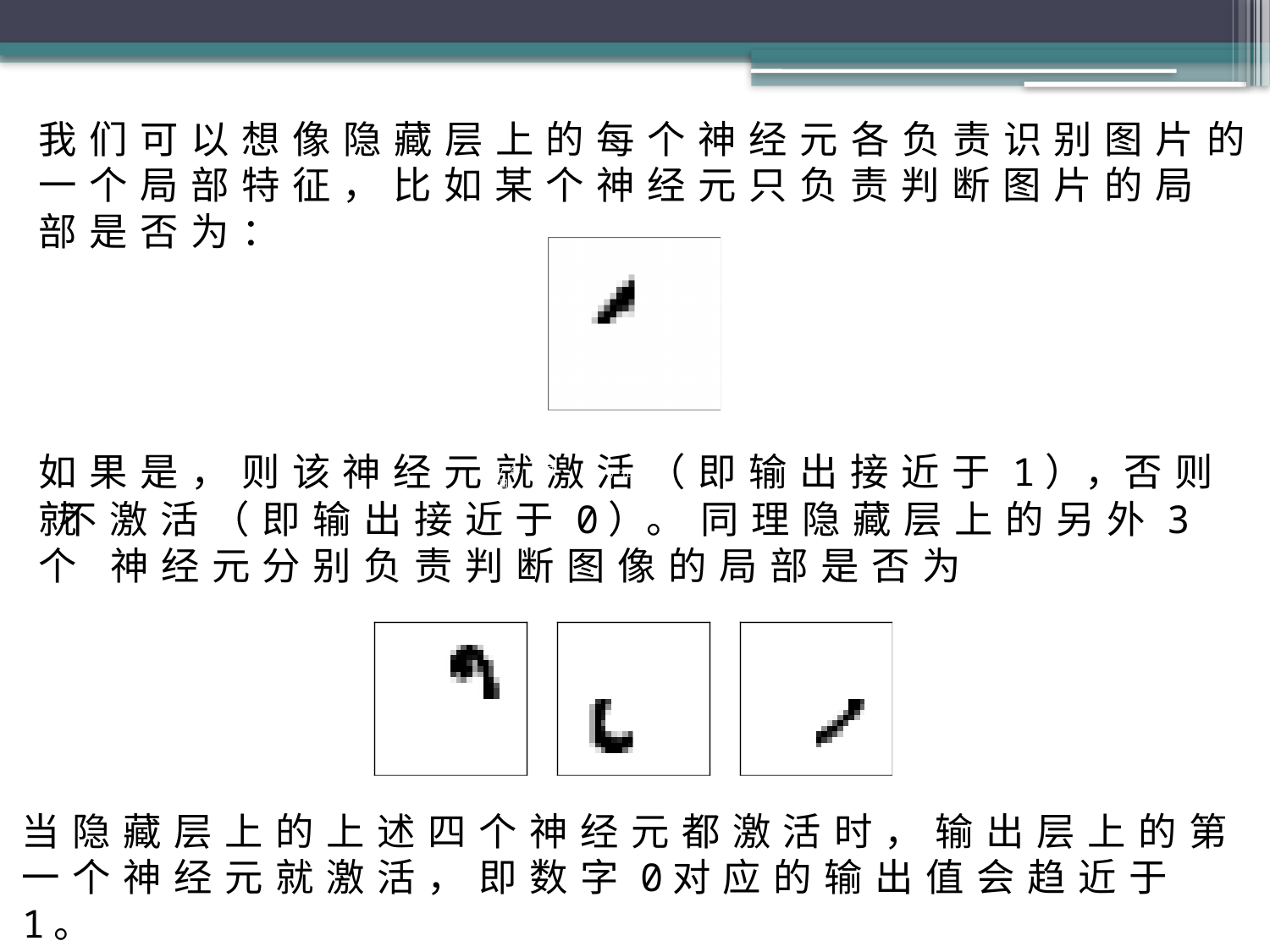

我们可以想像隐藏层上的每个神经元各负责识别图片的 一个局部特征，比如某个神经元只负责判断图片的局部是否为：

如果是，则该神经元就激活（即输出接近于1），否则就 不激活（即输出接近于0）。同理隐藏层上的另外3个 神经元分别负责判断图像的局部是否为
2017 年 5 月 28 日
47 / 31

当隐藏层上的上述四个神经元都激活时，输出层上的第一个神经元就激活，即数字0对应的输出值会趋近于1。